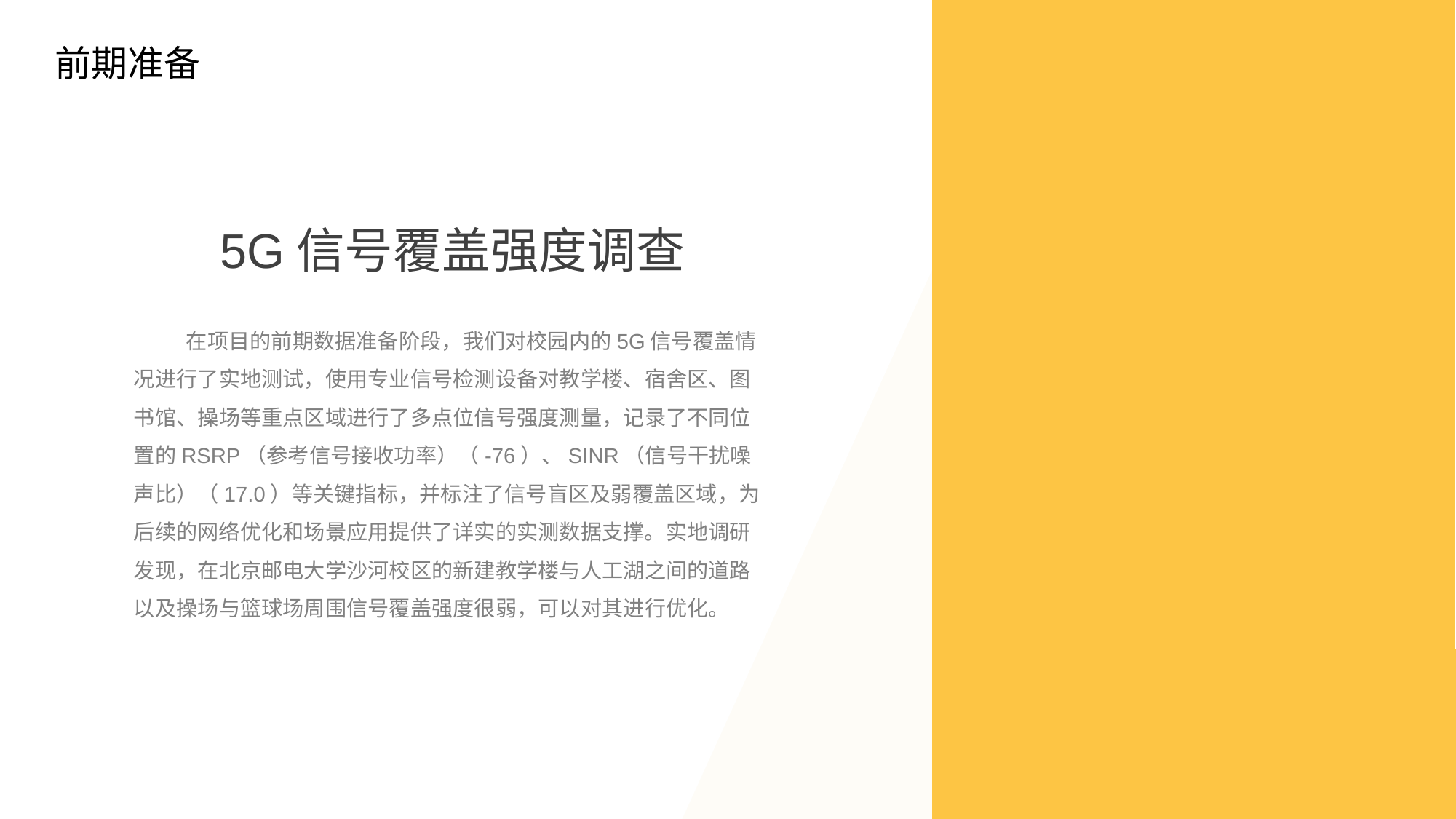

前期准备

5G信号覆盖强度调查
          在项目的前期数据准备阶段，我们对校园内的5G信号覆盖情况进行了实地测试，使用专业信号检测设备对教学楼、宿舍区、图书馆、操场等重点区域进行了多点位信号强度测量，记录了不同位置的RSRP（参考信号接收功率）（-76）、SINR（信号干扰噪声比）（17.0）等关键指标，并标注了信号盲区及弱覆盖区域，为后续的网络优化和场景应用提供了详实的实测数据支撑。实地调研发现，在北京邮电大学沙河校区的新建教学楼与人工湖之间的道路以及操场与篮球场周围信号覆盖强度很弱，可以对其进行优化。